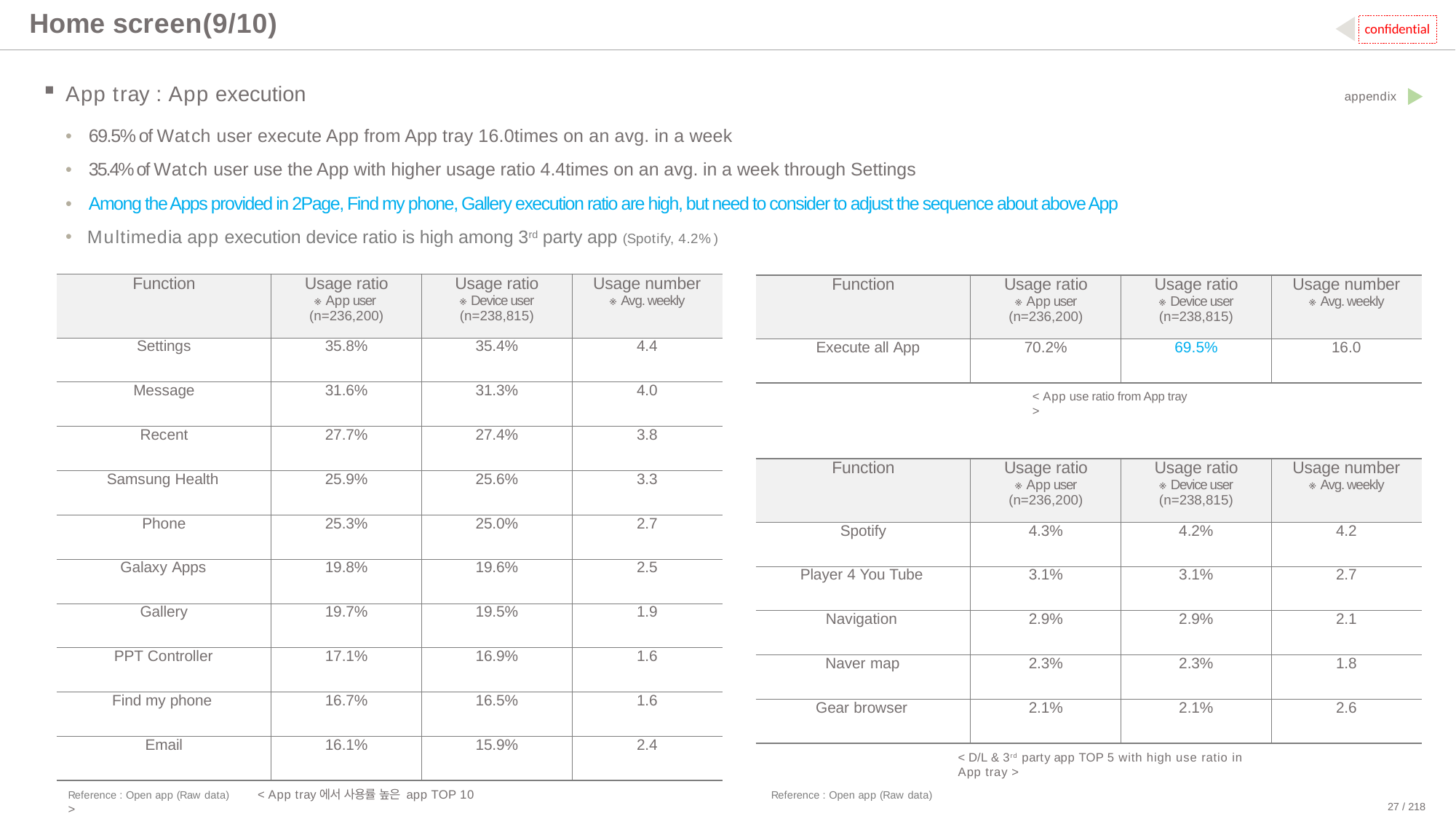

# Home screen(9/10)

confidential
App tray : App execution

appendix
•	69.5% of Watch user execute App from App tray 16.0times on an avg. in a week

•	35.4% of Watch user use the App with higher usage ratio 4.4times on an avg. in a week through Settings

•	Among the Apps provided in 2Page, Find my phone, Gallery execution ratio are high, but need to consider to adjust the sequence about above App

Multimedia app execution device ratio is high among 3rd party app (Spotify, 4.2%)
| Function | Usage ratio ※ App user (n=236,200) | Usage ratio ※ Device user (n=238,815) | Usage number ※ Avg. weekly |
| --- | --- | --- | --- |
| Settings | 35.8% | 35.4% | 4.4 |
| Message | 31.6% | 31.3% | 4.0 |
| Recent | 27.7% | 27.4% | 3.8 |
| Samsung Health | 25.9% | 25.6% | 3.3 |
| Phone | 25.3% | 25.0% | 2.7 |
| Galaxy Apps | 19.8% | 19.6% | 2.5 |
| Gallery | 19.7% | 19.5% | 1.9 |
| PPT Controller | 17.1% | 16.9% | 1.6 |
| Find my phone | 16.7% | 16.5% | 1.6 |
| Email | 16.1% | 15.9% | 2.4 |
| Function | Usage ratio ※ App user (n=236,200) | Usage ratio ※ Device user (n=238,815) | Usage number ※ Avg. weekly |
| --- | --- | --- | --- |
| Execute all App | 70.2% | 69.5% | 16.0 |
< App use ratio from App tray >
| Function | Usage ratio ※ App user (n=236,200) | Usage ratio ※ Device user (n=238,815) | Usage number ※ Avg. weekly |
| --- | --- | --- | --- |
| Spotify | 4.3% | 4.2% | 4.2 |
| Player 4 You Tube | 3.1% | 3.1% | 2.7 |
| Navigation | 2.9% | 2.9% | 2.1 |
| Naver map | 2.3% | 2.3% | 1.8 |
| Gear browser | 2.1% | 2.1% | 2.6 |
< D/L & 3rd  party app TOP 5 with high use ratio in App tray >
Reference : Open app (Raw data)	< App tray에서 사용률 높은 app TOP 10 >
Reference : Open app (Raw data)
27 / 218